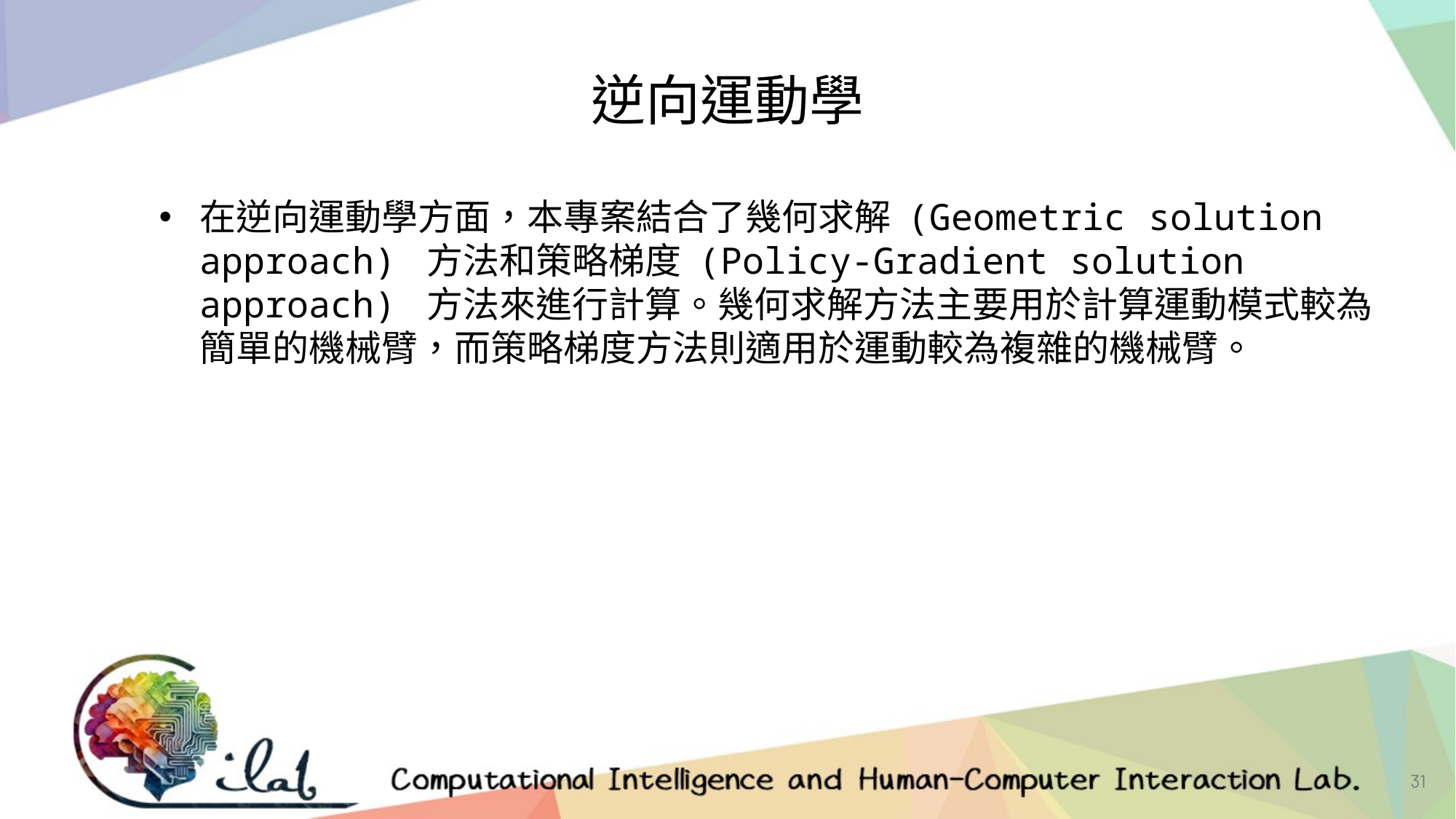

逆向運動學
在逆向運動學方面，本專案結合了幾何求解 (Geometric solution approach) 方法和策略梯度 (Policy-Gradient solution approach) 方法來進行計算。幾何求解方法主要用於計算運動模式較為簡單的機械臂，而策略梯度方法則適用於運動較為複雜的機械臂。
31